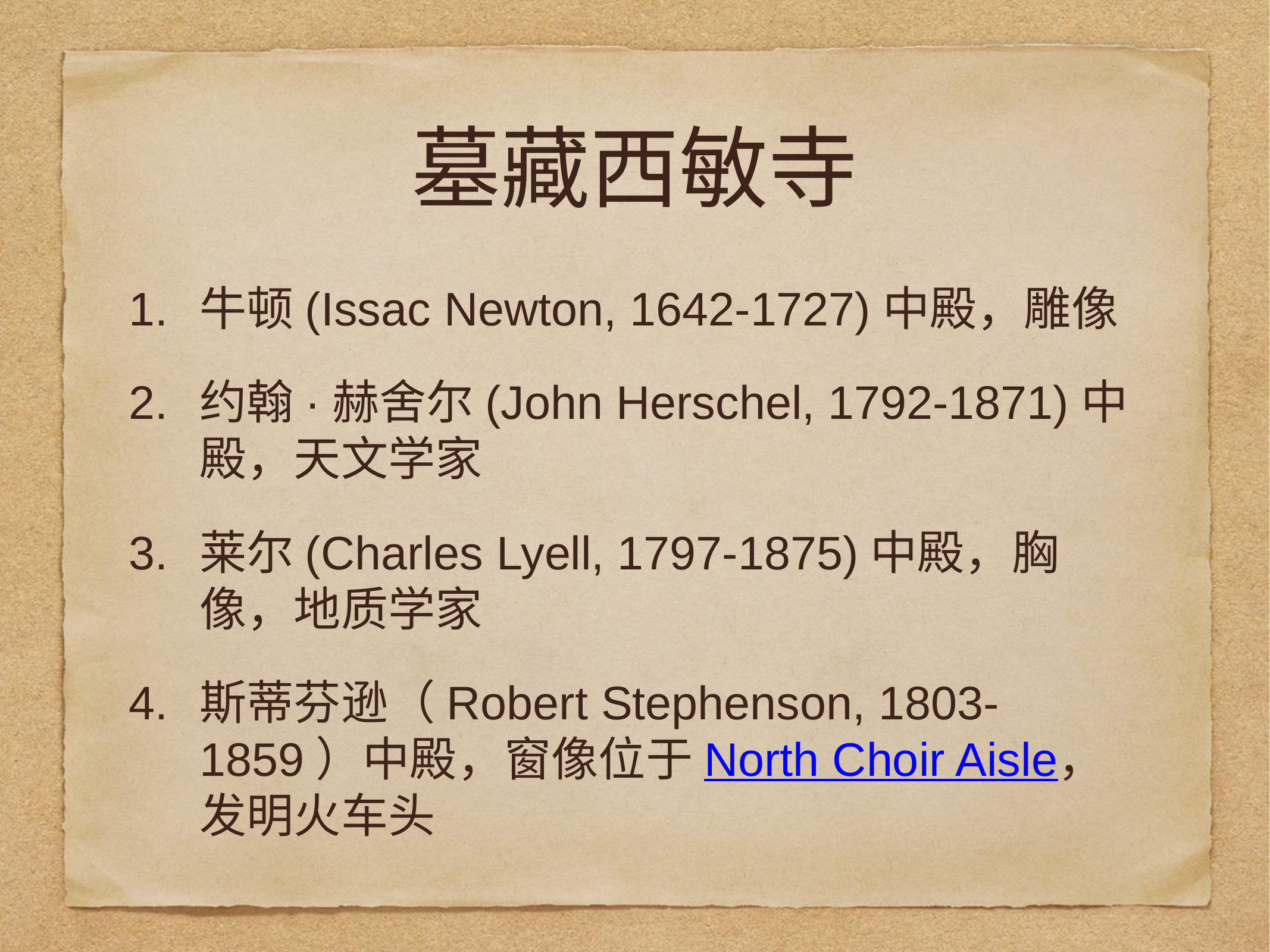

# 墓藏西敏寺
牛顿(Issac Newton, 1642-1727)中殿，雕像
约翰·赫舍尔(John Herschel, 1792-1871)中殿，天文学家
莱尔(Charles Lyell, 1797-1875)中殿，胸像，地质学家
斯蒂芬逊（Robert Stephenson, 1803-1859）中殿，窗像位于North Choir Aisle，发明火车头